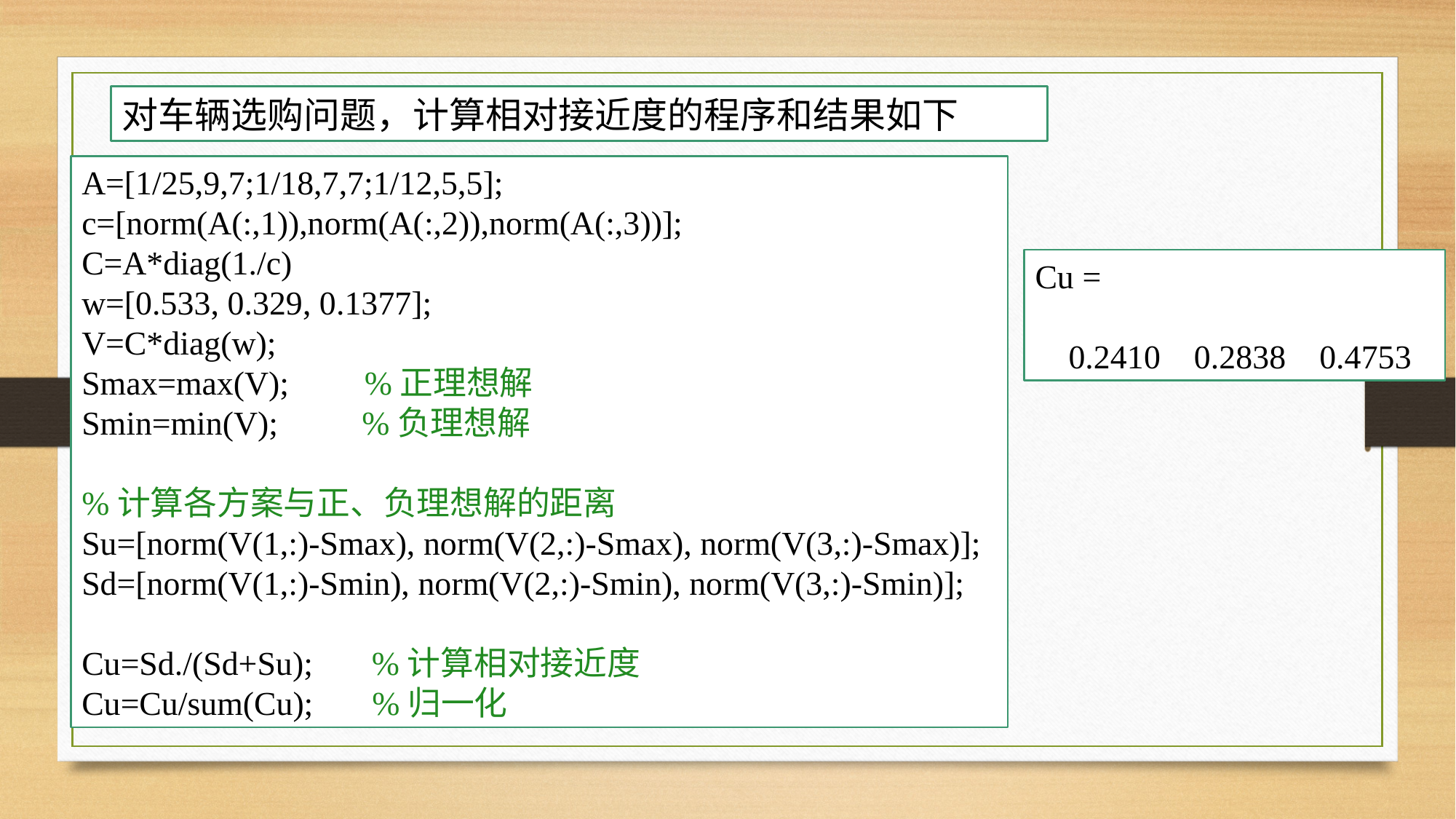

对车辆选购问题，计算相对接近度的程序和结果如下
A=[1/25,9,7;1/18,7,7;1/12,5,5];
c=[norm(A(:,1)),norm(A(:,2)),norm(A(:,3))];
C=A*diag(1./c)
w=[0.533, 0.329, 0.1377];
V=C*diag(w);
Smax=max(V);         %正理想解
Smin=min(V);          %负理想解

%计算各方案与正、负理想解的距离
Su=[norm(V(1,:)-Smax), norm(V(2,:)-Smax), norm(V(3,:)-Smax)];
Sd=[norm(V(1,:)-Smin), norm(V(2,:)-Smin), norm(V(3,:)-Smin)];

Cu=Sd./(Sd+Su);       %计算相对接近度
Cu=Cu/sum(Cu);       %归一化
Cu =

    0.2410    0.2838    0.4753